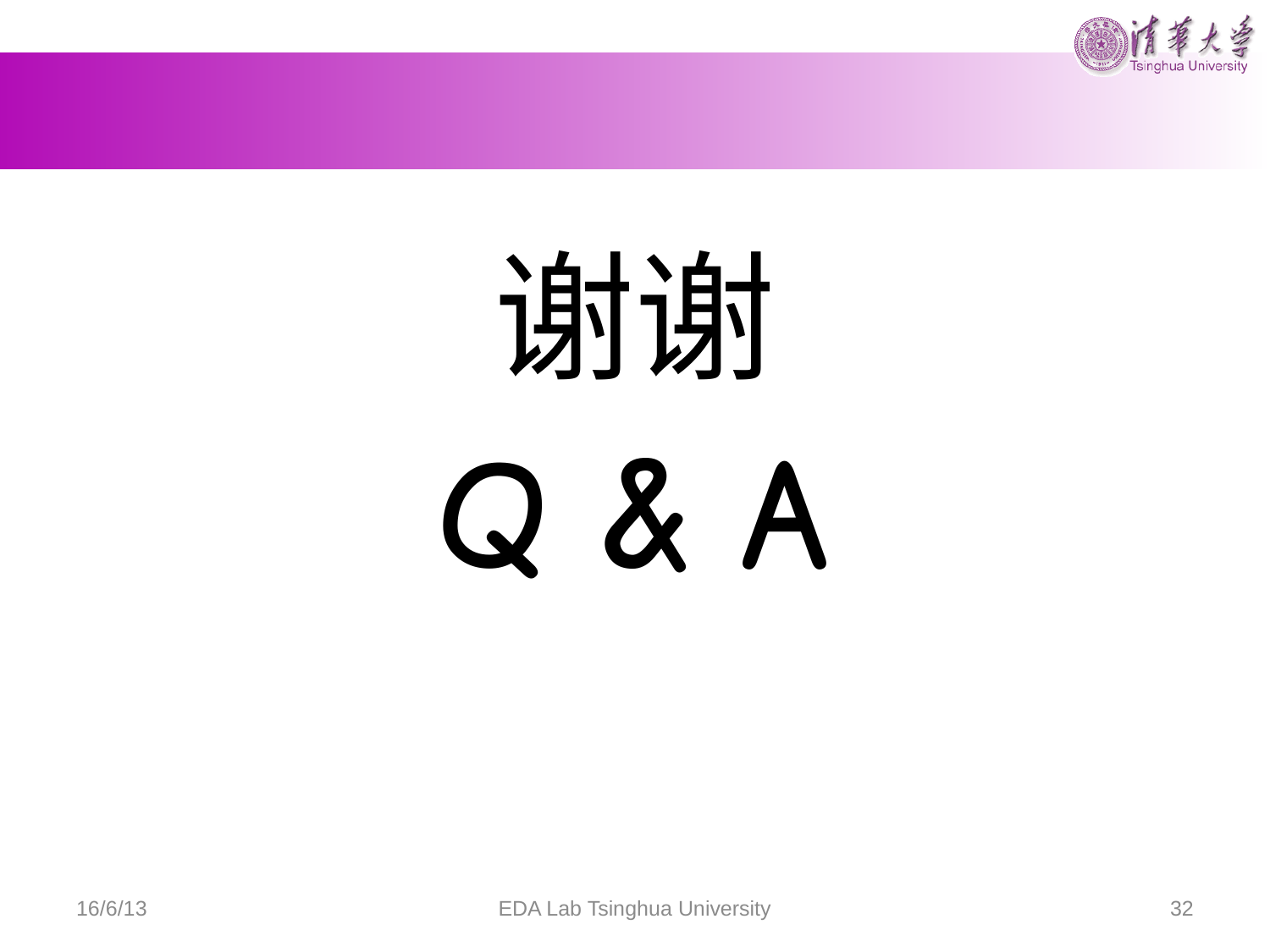

谢谢
Q & A
16/6/13
EDA Lab Tsinghua University
32